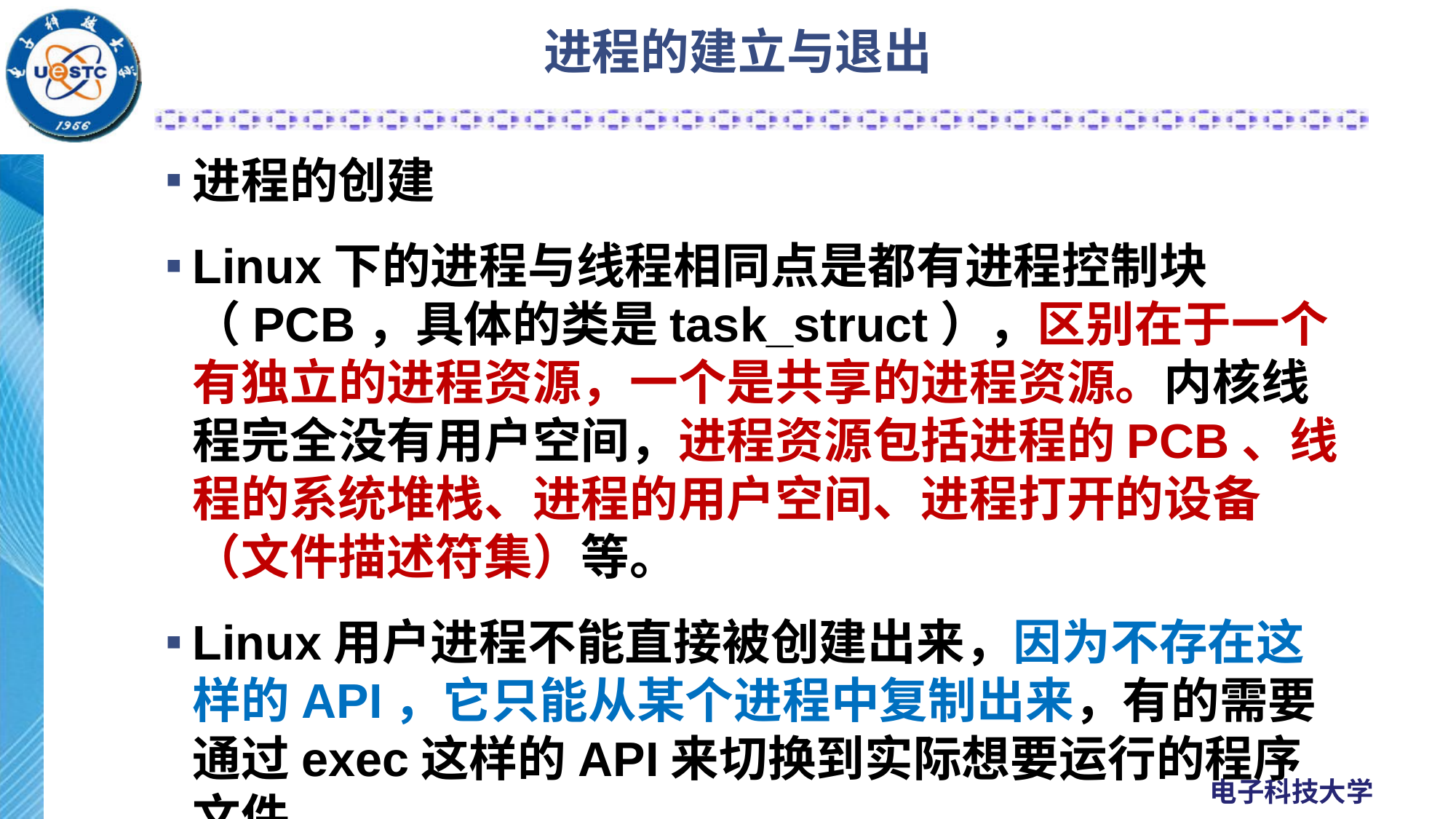

# 进程的建立与退出
进程的创建
Linux下的进程与线程相同点是都有进程控制块（PCB，具体的类是task_struct），区别在于一个有独立的进程资源，一个是共享的进程资源。内核线程完全没有用户空间，进程资源包括进程的PCB、线程的系统堆栈、进程的用户空间、进程打开的设备（文件描述符集）等。
Linux用户进程不能直接被创建出来，因为不存在这样的API，它只能从某个进程中复制出来，有的需要通过exec这样的API来切换到实际想要运行的程序文件。